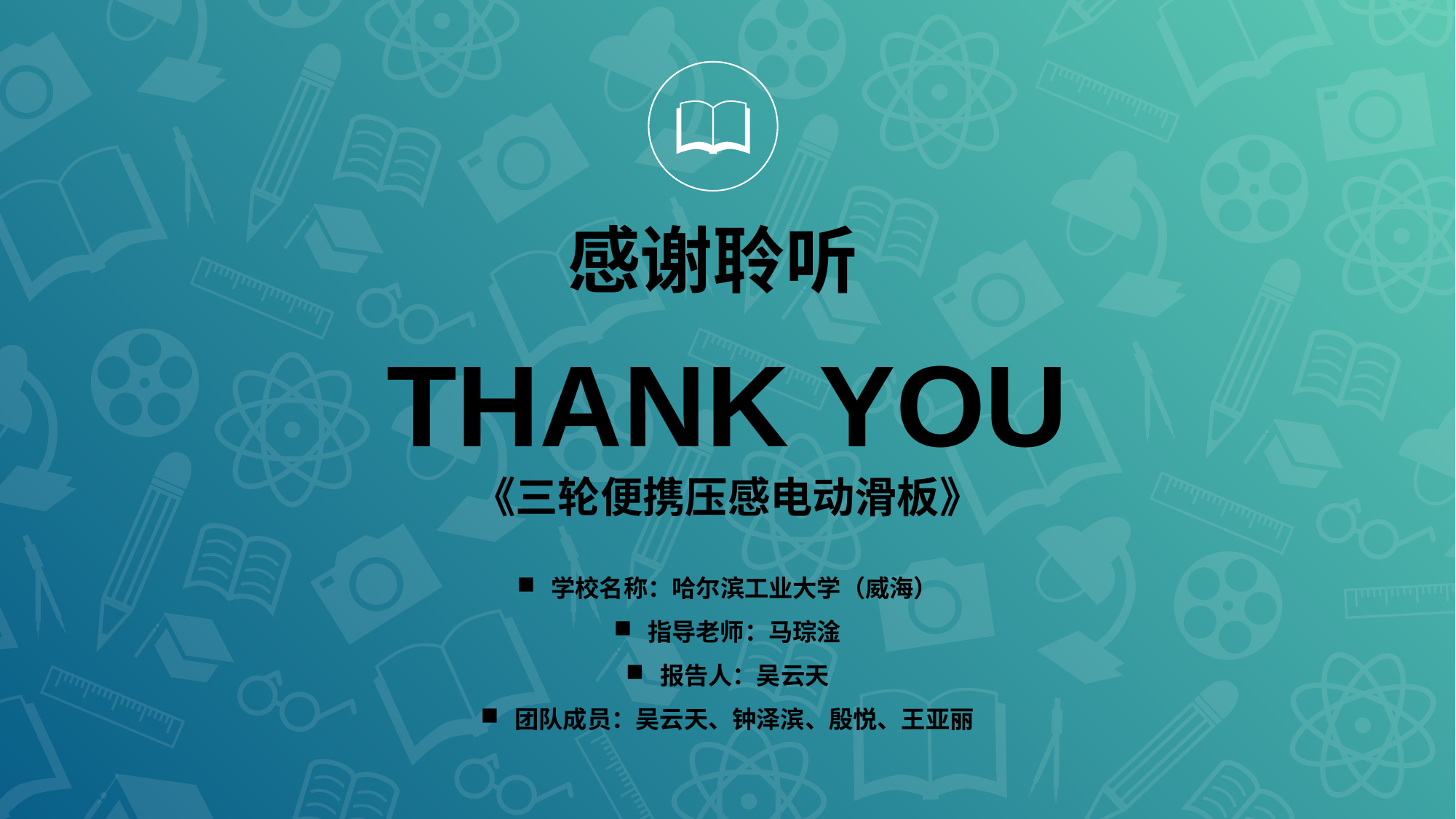

感谢聆听
THANK YOU
《三轮便携压感电动滑板》
学校名称：哈尔滨工业大学（威海）
指导老师：马琮淦
报告人：吴云天
团队成员：吴云天、钟泽滨、殷悦、王亚丽